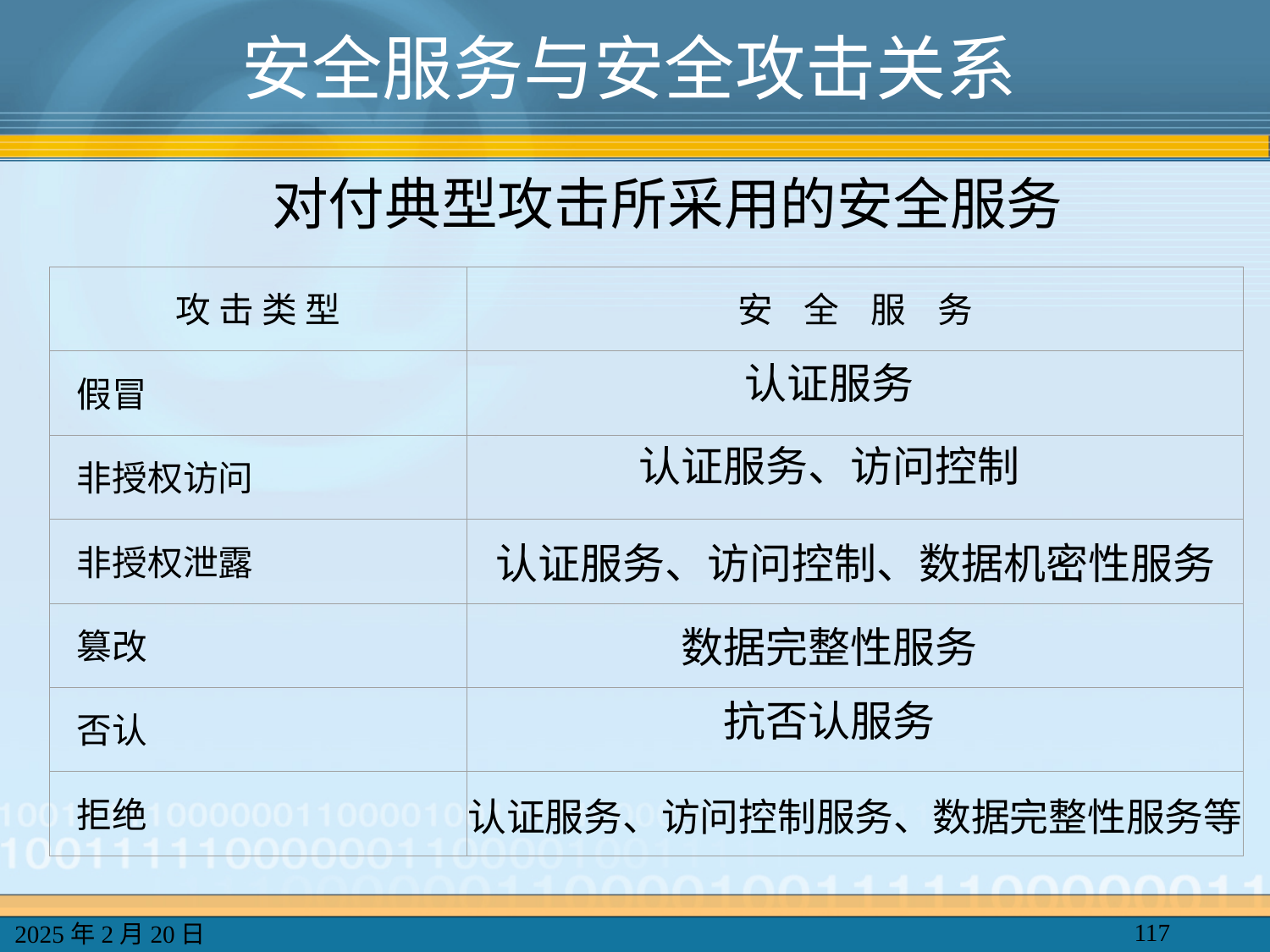

# 安全服务与安全攻击关系
对付典型攻击所采用的安全服务

攻 击 类 型

安    全    服    务

假冒

非授权访问

非授权泄露

篡改

否认

拒绝

认证服务
认证服务、访问控制
认证服务、访问控制、数据机密性服务
数据完整性服务
抗否认服务
认证服务、访问控制服务、数据完整性服务等
117
2025年2月20日